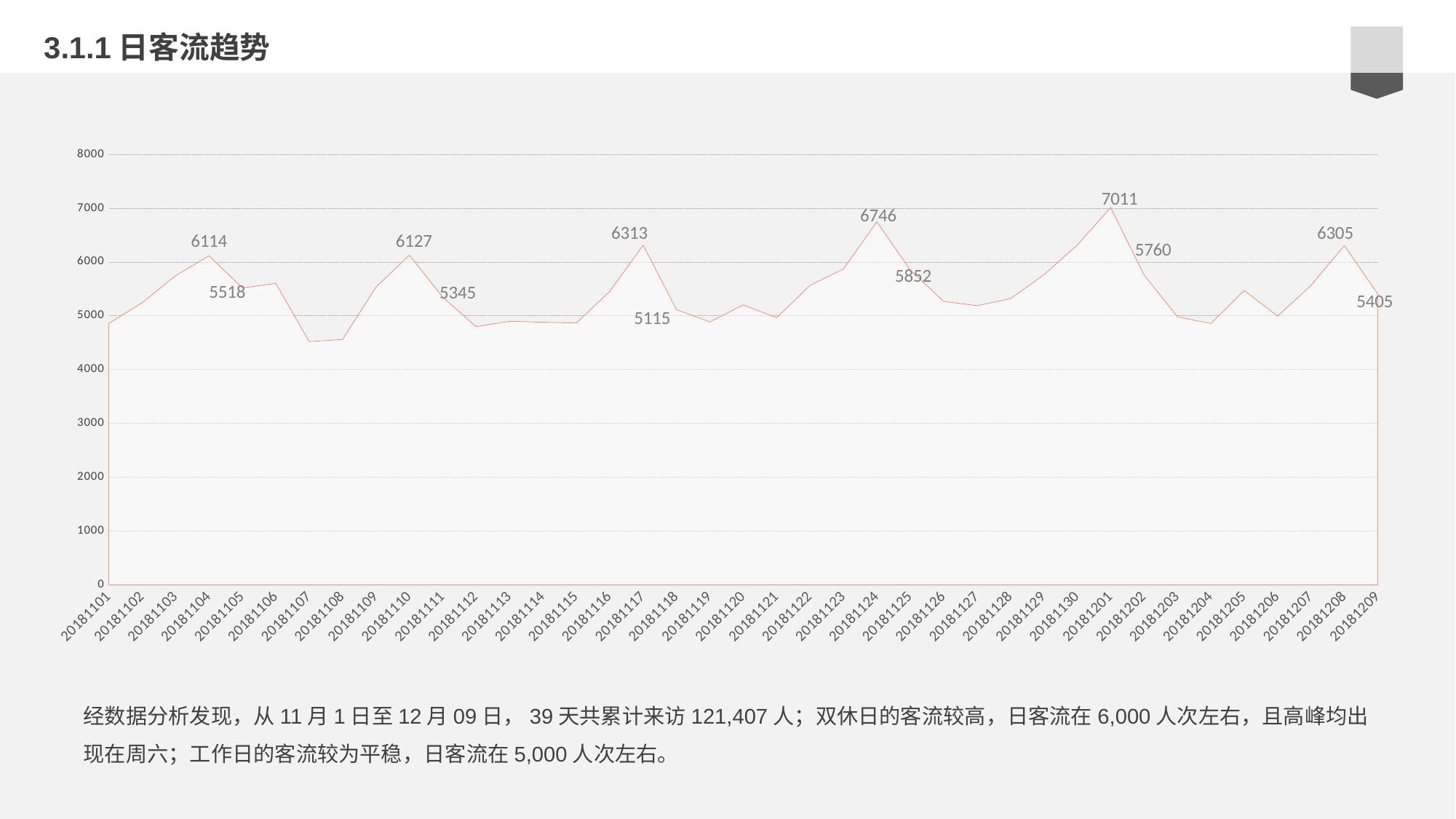

3.1.1日客流趋势
62

### Chart

| Category | 系列 1 |
|---|---|
| 20181101 | 4860.0 |
| 20181102 | 5243.0 |
| 20181103 | 5745.0 |
| 20181104 | 6114.0 |
| 20181105 | 5518.0 |
| 20181106 | 5602.0 |
| 20181107 | 4521.0 |
| 20181108 | 4561.0 |
| 20181109 | 5533.0 |
| 20181110 | 6127.0 |
| 20181111 | 5345.0 |
| 20181112 | 4798.0 |
| 20181113 | 4897.0 |
| 20181114 | 4881.0 |
| 20181115 | 4865.0 |
| 20181116 | 5453.0 |
| 20181117 | 6313.0 |
| 20181118 | 5115.0 |
| 20181119 | 4885.0 |
| 20181120 | 5202.0 |
| 20181121 | 4964.0 |
| 20181122 | 5567.0 |
| 20181123 | 5871.0 |
| 20181124 | 6746.0 |
| 20181125 | 5852.0 |
| 20181126 | 5267.0 |
| 20181127 | 5187.0 |
| 20181128 | 5318.0 |
| 20181129 | 5762.0 |
| 20181130 | 6312.0 |
| 20181201 | 7011.0 |
| 20181202 | 5760.0 |
| 20181203 | 4981.0 |
| 20181204 | 4856.0 |
| 20181205 | 5471.0 |
| 20181206 | 4993.0 |
| 20181207 | 5564.0 |
| 20181208 | 6305.0 |
| 20181209 | 5405.0 |
经数据分析发现，从11月1日至12月09日，39天共累计来访121,407人；双休日的客流较高，日客流在6,000人次左右，且高峰均出现在周六；工作日的客流较为平稳，日客流在5,000人次左右。